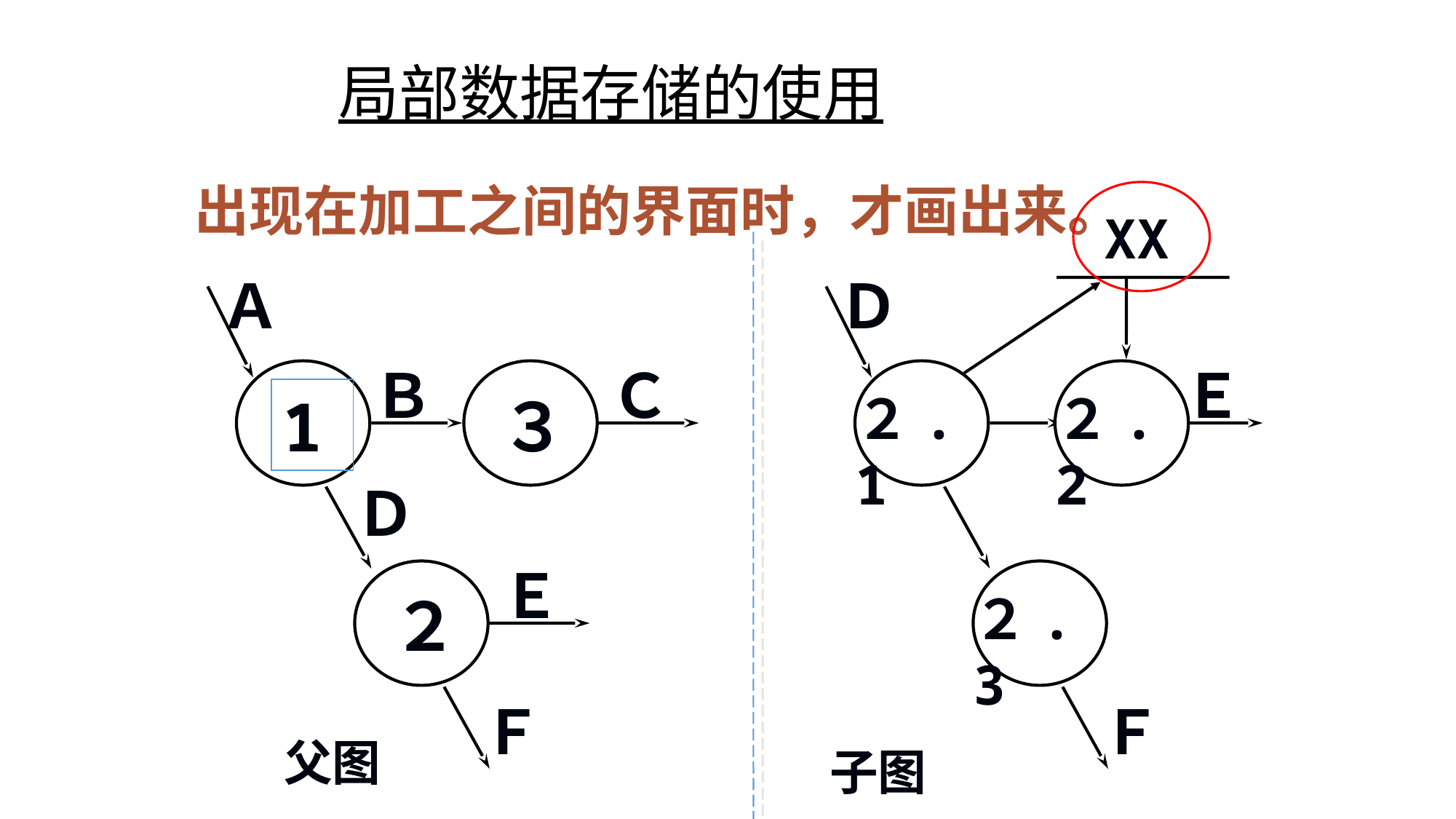

# 局部数据存储的使用
出现在加工之间的界面时，才画出来。

XX
Ａ
Ｄ

Ｂ
Ｃ
Ｅ

1
３
２.1
２.2

Ｄ

Ｅ

２
２.3

Ｆ
Ｆ
父图
子图